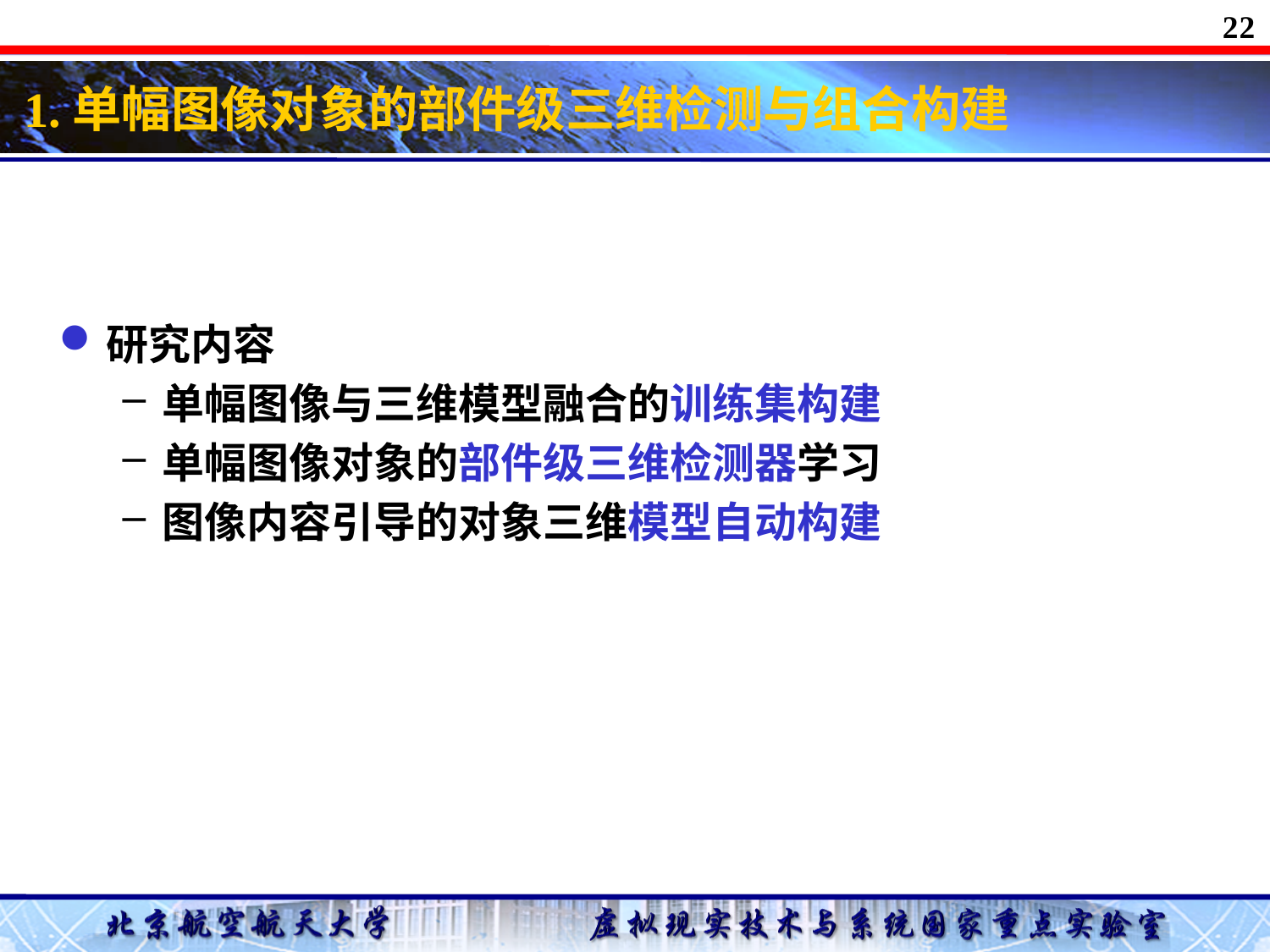

22
1.单幅图像对象的部件级三维检测与组合构建

研究内容
单幅图像与三维模型融合的训练集构建
单幅图像对象的部件级三维检测器学习
图像内容引导的对象三维模型自动构建